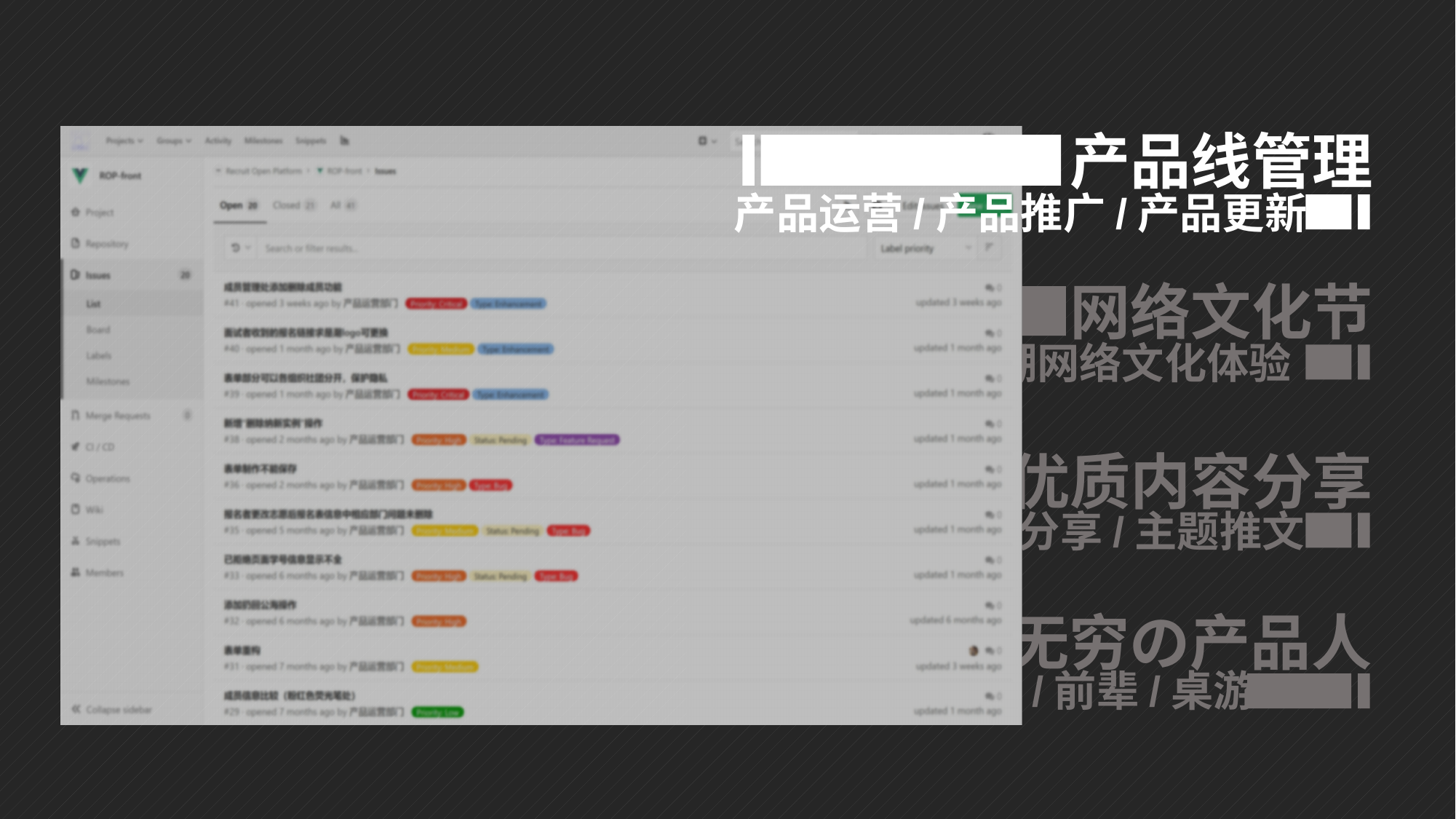

产品线管理

产品运营/产品推广/产品更新

网络文化节
新潮网络文化体验

优质内容分享

拥抱新技术/每周分享/主题推文

其乐无穷の产品人

零食/日租/前辈/桌游